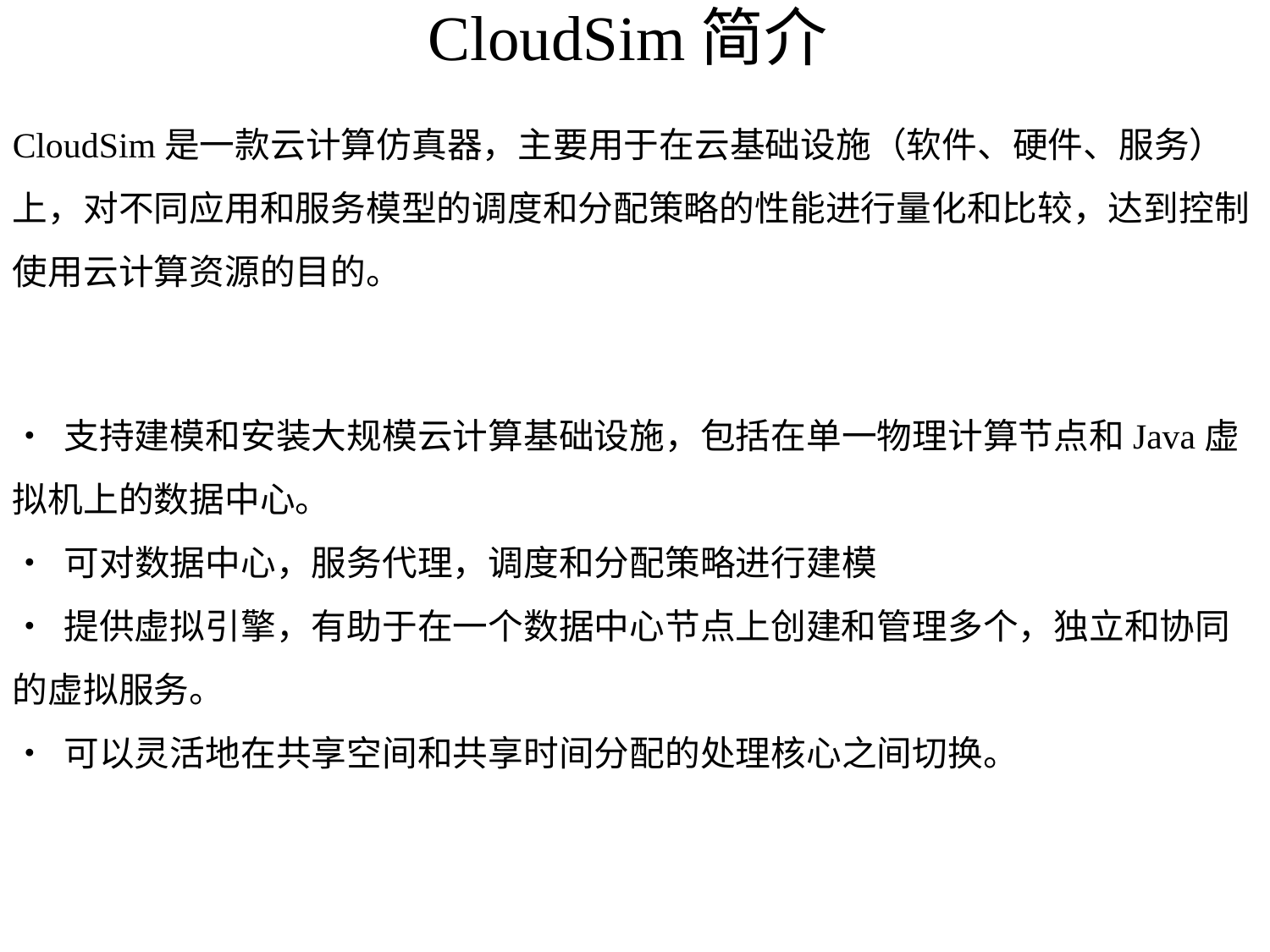

# CloudSim简介
CloudSim是一款云计算仿真器，主要用于在云基础设施（软件、硬件、服务）上，对不同应用和服务模型的调度和分配策略的性能进行量化和比较，达到控制使用云计算资源的目的。

• 支持建模和安装大规模云计算基础设施，包括在单一物理计算节点和Java虚拟机上的数据中心。
• 可对数据中心，服务代理，调度和分配策略进行建模
• 提供虚拟引擎，有助于在一个数据中心节点上创建和管理多个，独立和协同的虚拟服务。
• 可以灵活地在共享空间和共享时间分配的处理核心之间切换。